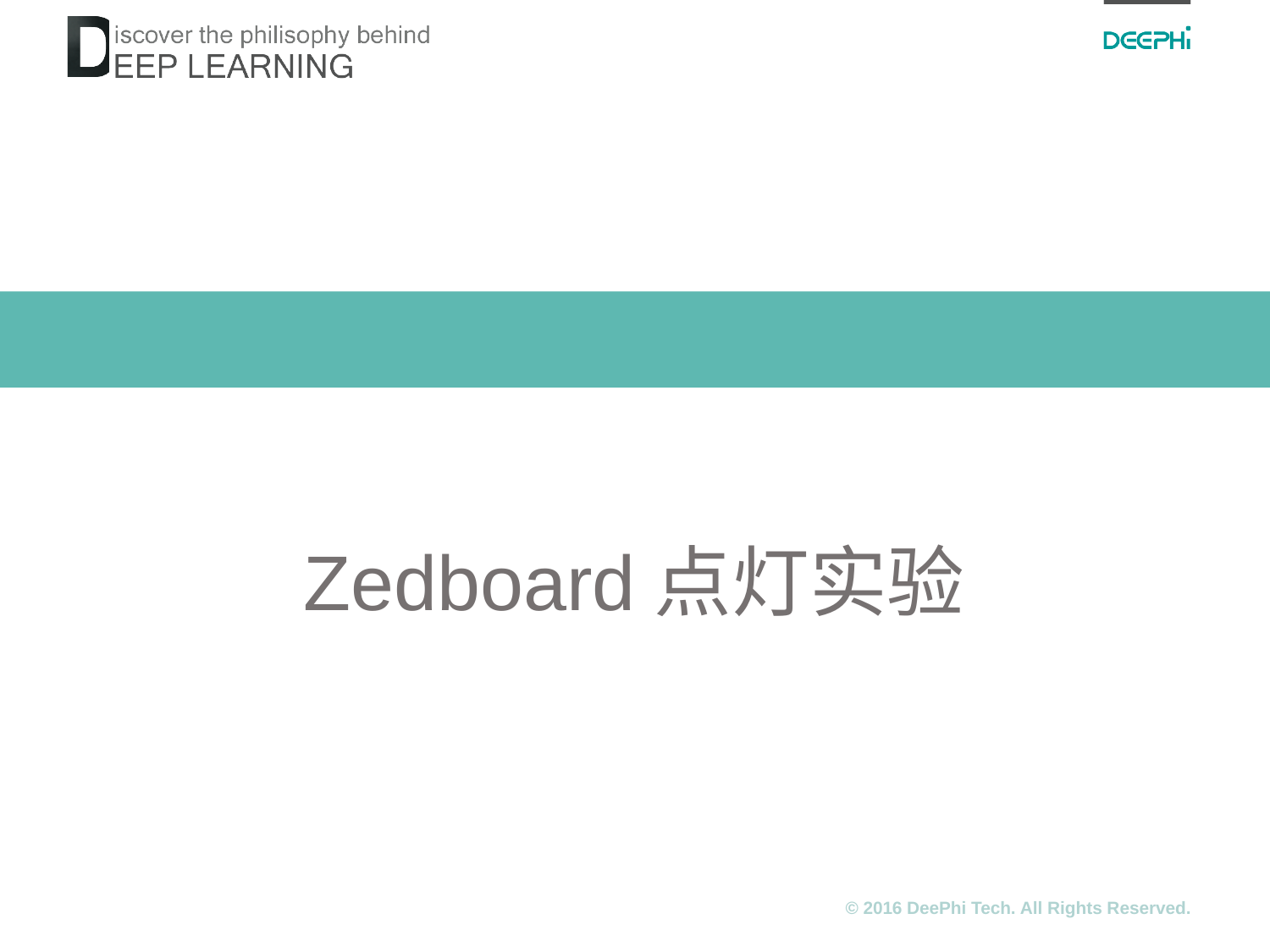

# Zedboard点灯实验
© 2016 DeePhi Tech. All Rights Reserved.